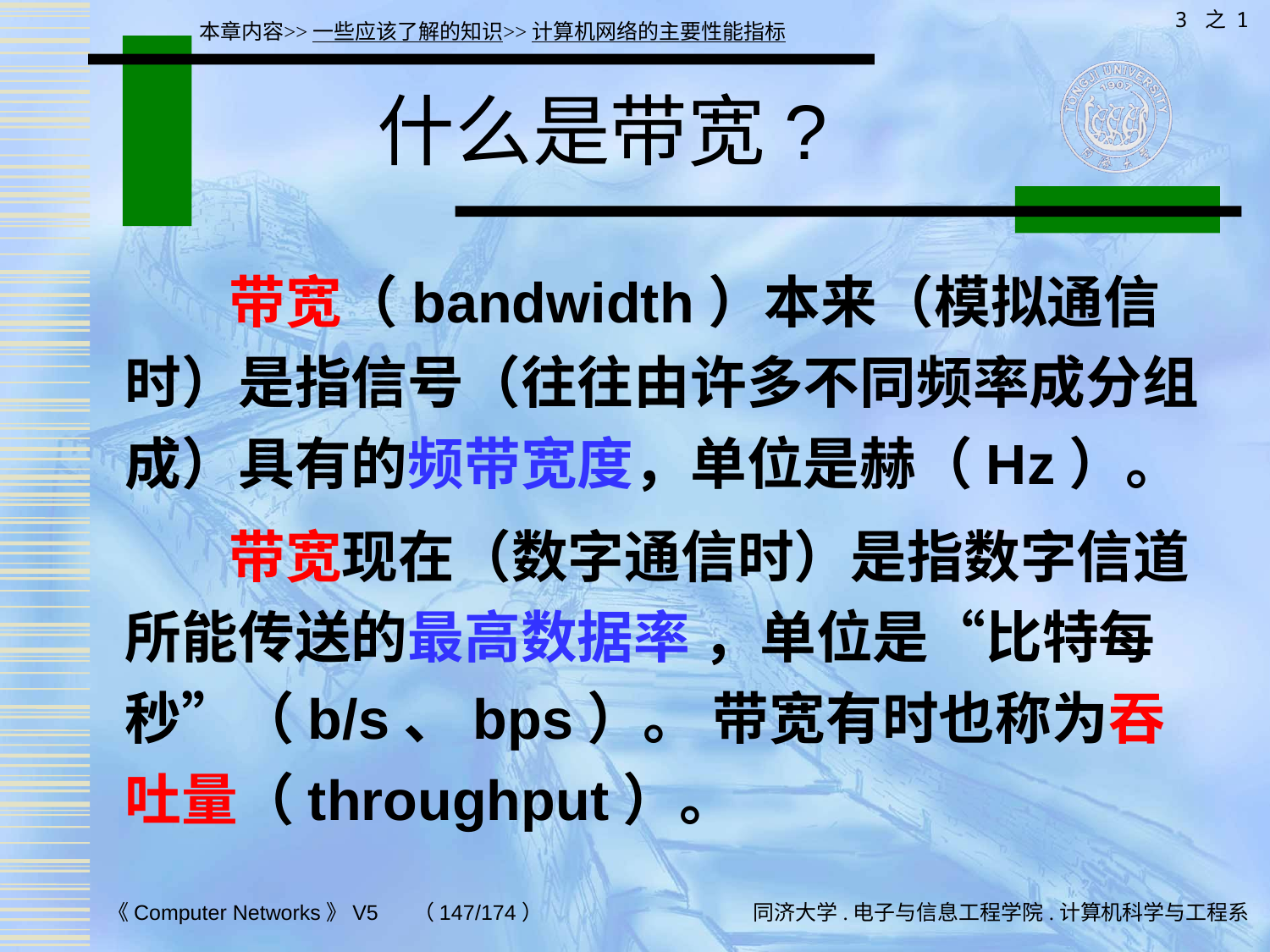

3 之 1
本章内容>>一些应该了解的知识>>计算机网络的主要性能指标
# 什么是带宽?
       带宽（bandwidth）本来（模拟通信时）是指信号（往往由许多不同频率成分组成）具有的频带宽度，单位是赫（Hz）。
       带宽现在（数字通信时）是指数字信道所能传送的最高数据率 ，单位是“比特每秒”（b/s、bps）。 带宽有时也称为吞吐量（throughput）。